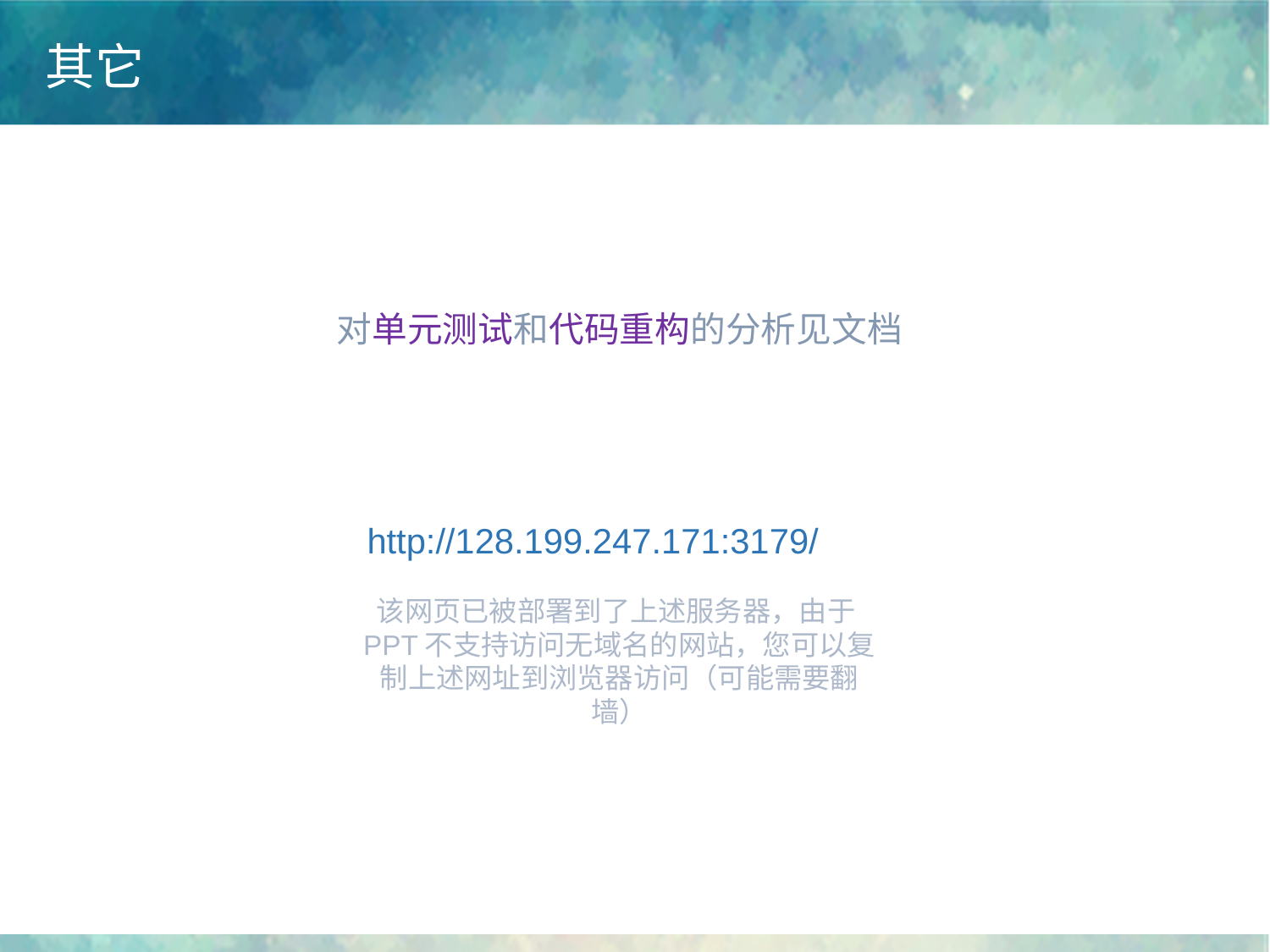

其它
对单元测试和代码重构的分析见文档
http://128.199.247.171:3179/
该网页已被部署到了上述服务器，由于PPT不支持访问无域名的网站，您可以复制上述网址到浏览器访问（可能需要翻墙）